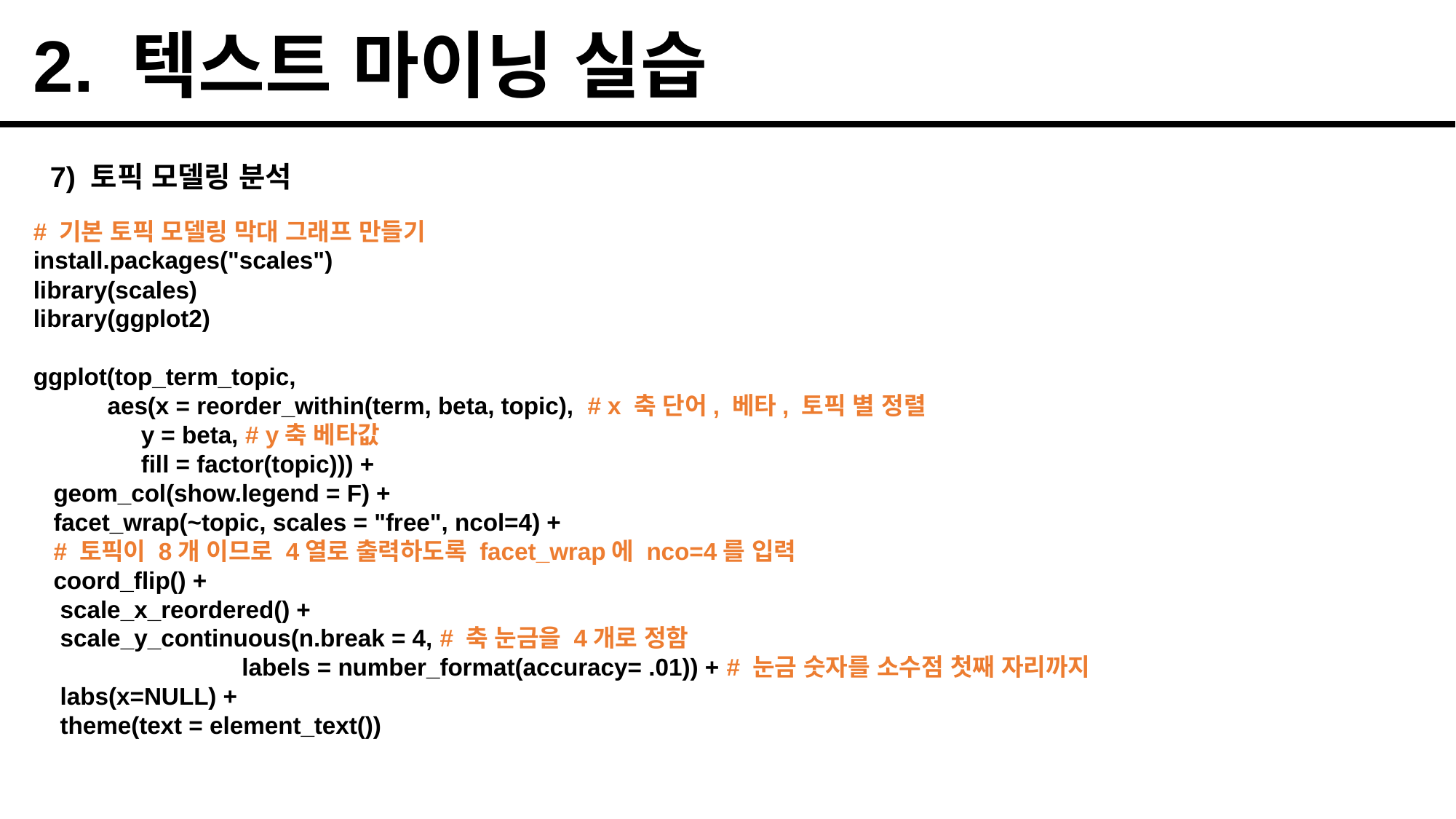

2. 텍스트 마이닝 실습
7) 토픽 모델링 분석
# 기본 토픽 모델링 막대 그래프 만들기
install.packages("scales")
library(scales)
library(ggplot2)

ggplot(top_term_topic,
           aes(x = reorder_within(term, beta, topic),  # x 축 단어, 베타, 토픽 별 정렬
                y = beta, # y축 베타값
                fill = factor(topic))) +
   geom_col(show.legend = F) +
   facet_wrap(~topic, scales = "free", ncol=4) +
   # 토픽이 8개 이므로 4열로 출력하도록 facet_wrap에 nco=4를 입력
   coord_flip() +
    scale_x_reordered() +
    scale_y_continuous(n.break = 4, # 축 눈금을 4개로 정함
                               labels = number_format(accuracy= .01)) + # 눈금 숫자를 소수점 첫째 자리까지
    labs(x=NULL) +
    theme(text = element_text())